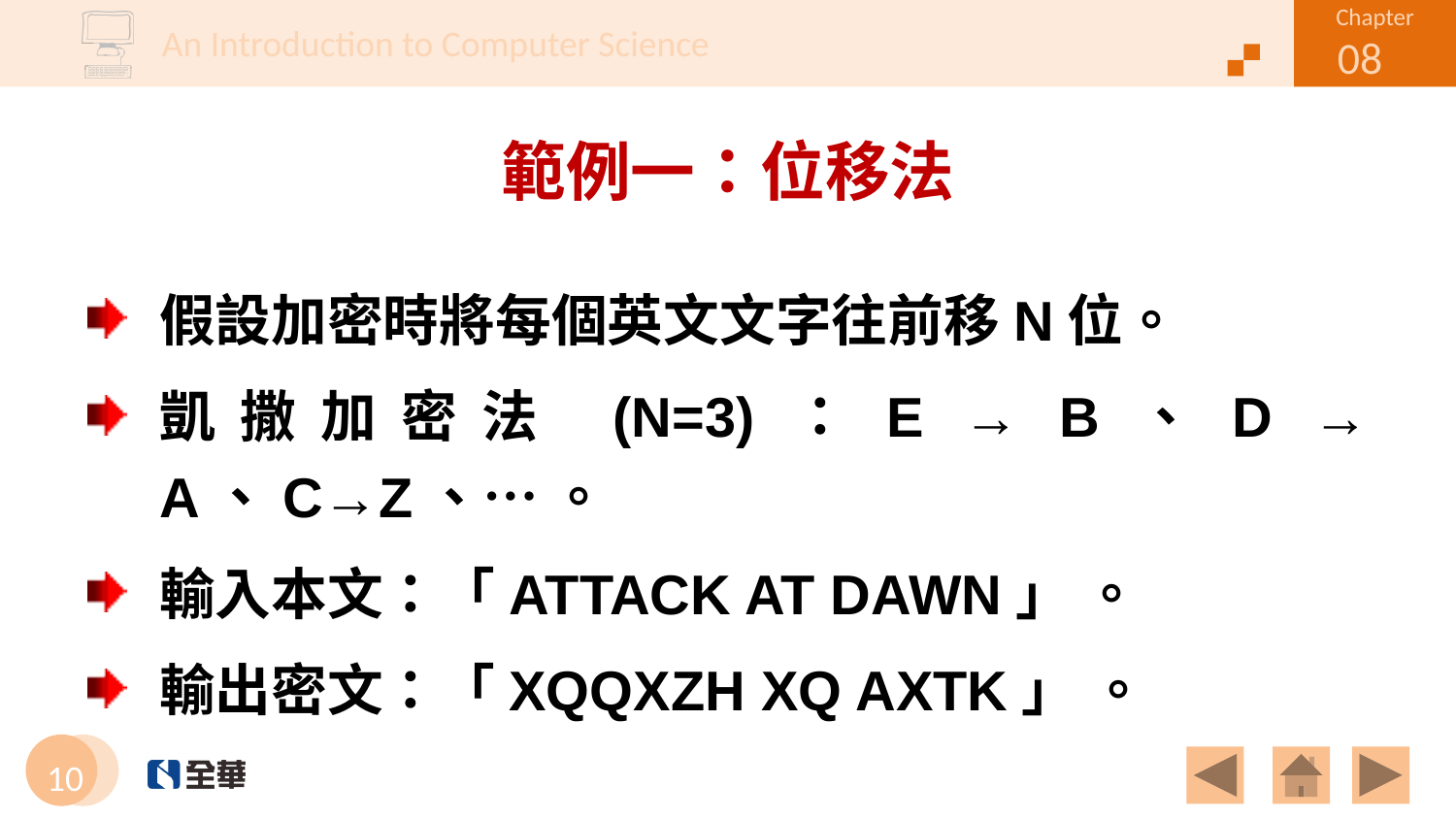

# 範例一：位移法
假設加密時將每個英文文字往前移N位。
凱撒加密法 (N=3)：E → B、D → A、C→Z、… 。
輸入本文：「ATTACK AT DAWN」 。
輸出密文：「XQQXZH XQ AXTK」 。